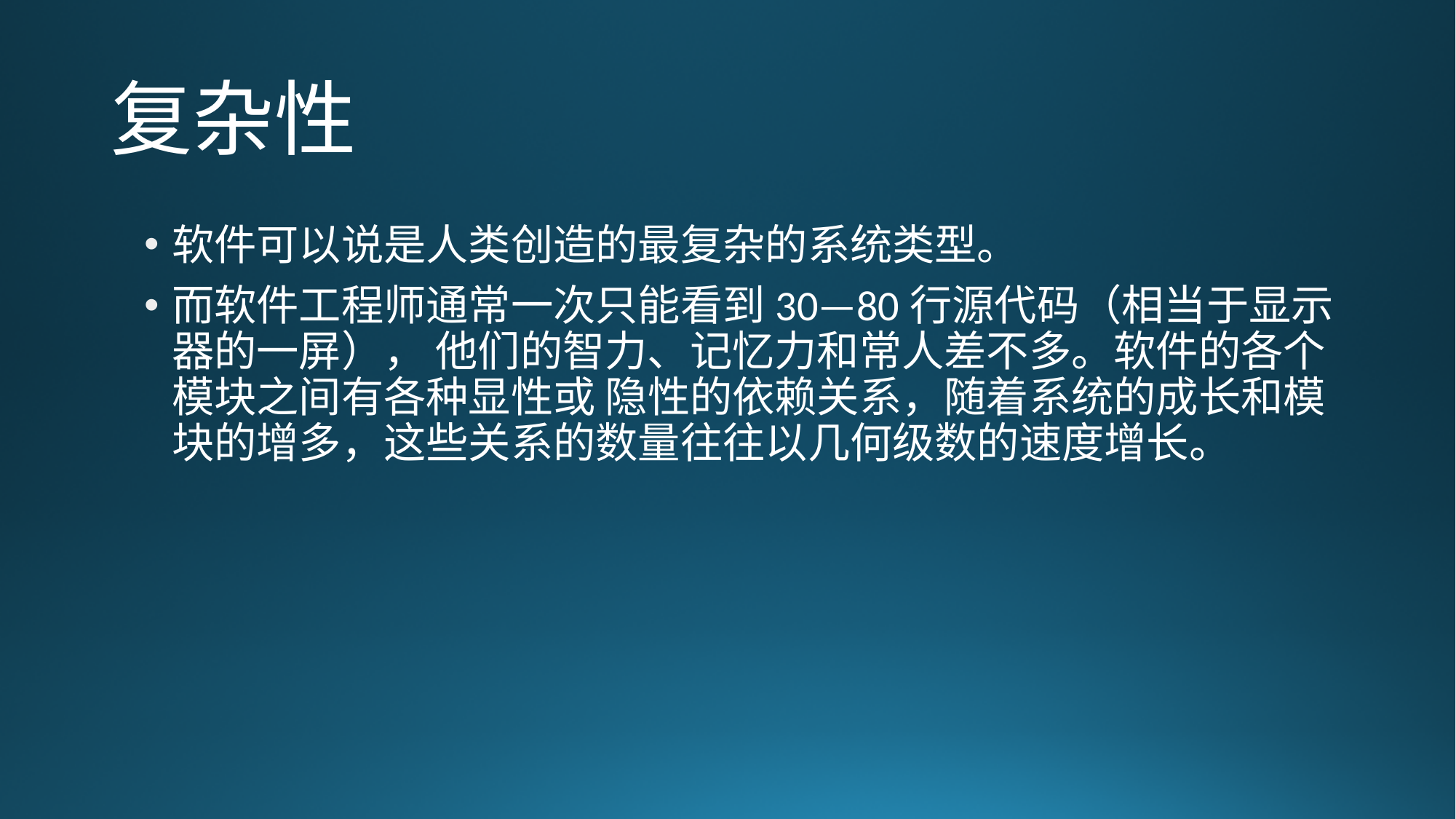

# 复杂性
软件可以说是人类创造的最复杂的系统类型。
而软件工程师通常一次只能看到30—80行源代码（相当于显示器的一屏）， 他们的智力、记忆力和常人差不多。软件的各个模块之间有各种显性或 隐性的依赖关系，随着系统的成长和模块的增多，这些关系的数量往往以几何级数的速度增长。